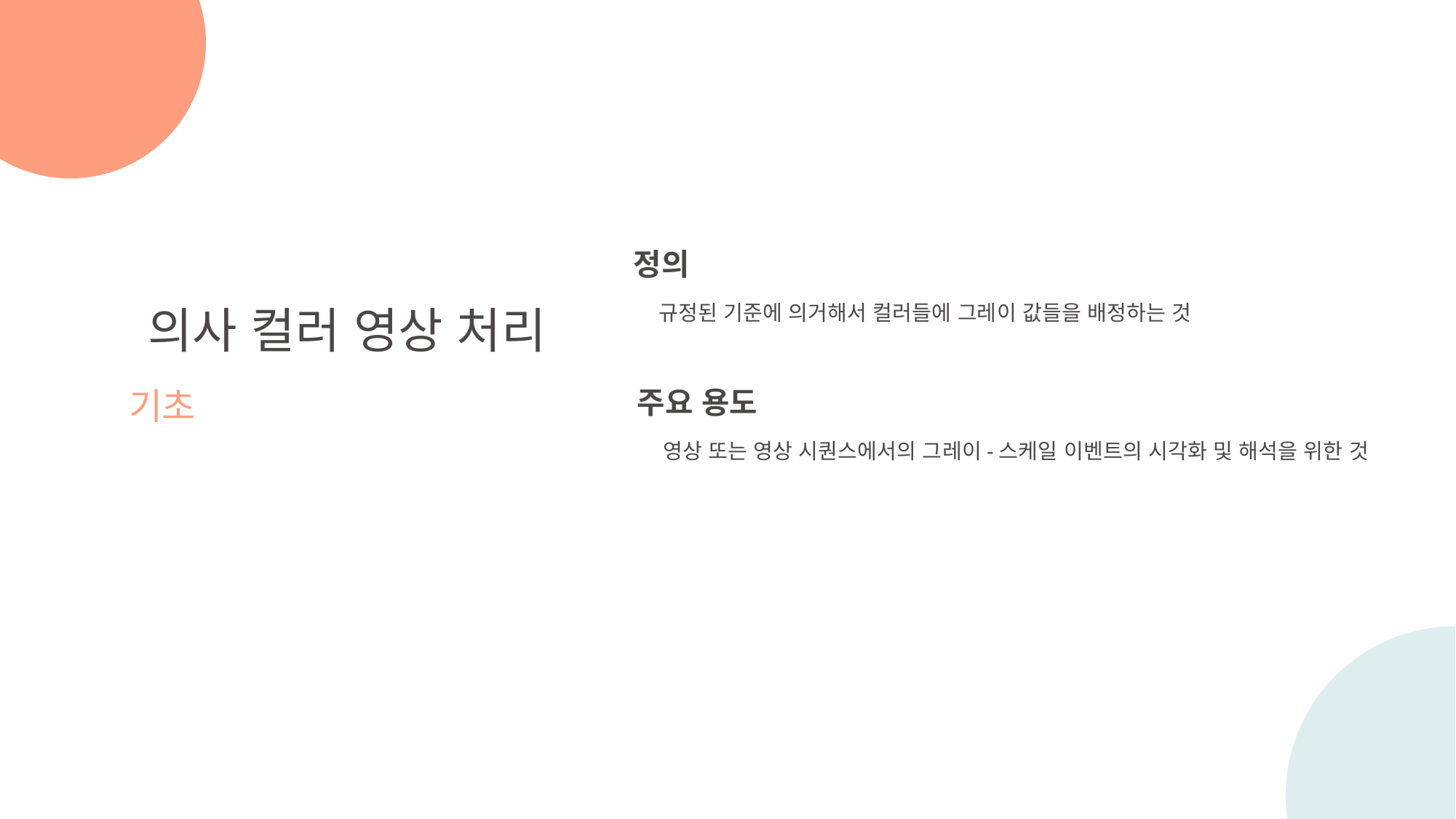

정의
규정된 기준에 의거해서 컬러들에 그레이 값들을 배정하는 것
의사 컬러 영상 처리
기초
주요 용도
영상 또는 영상 시퀀스에서의 그레이-스케일 이벤트의 시각화 및 해석을 위한 것